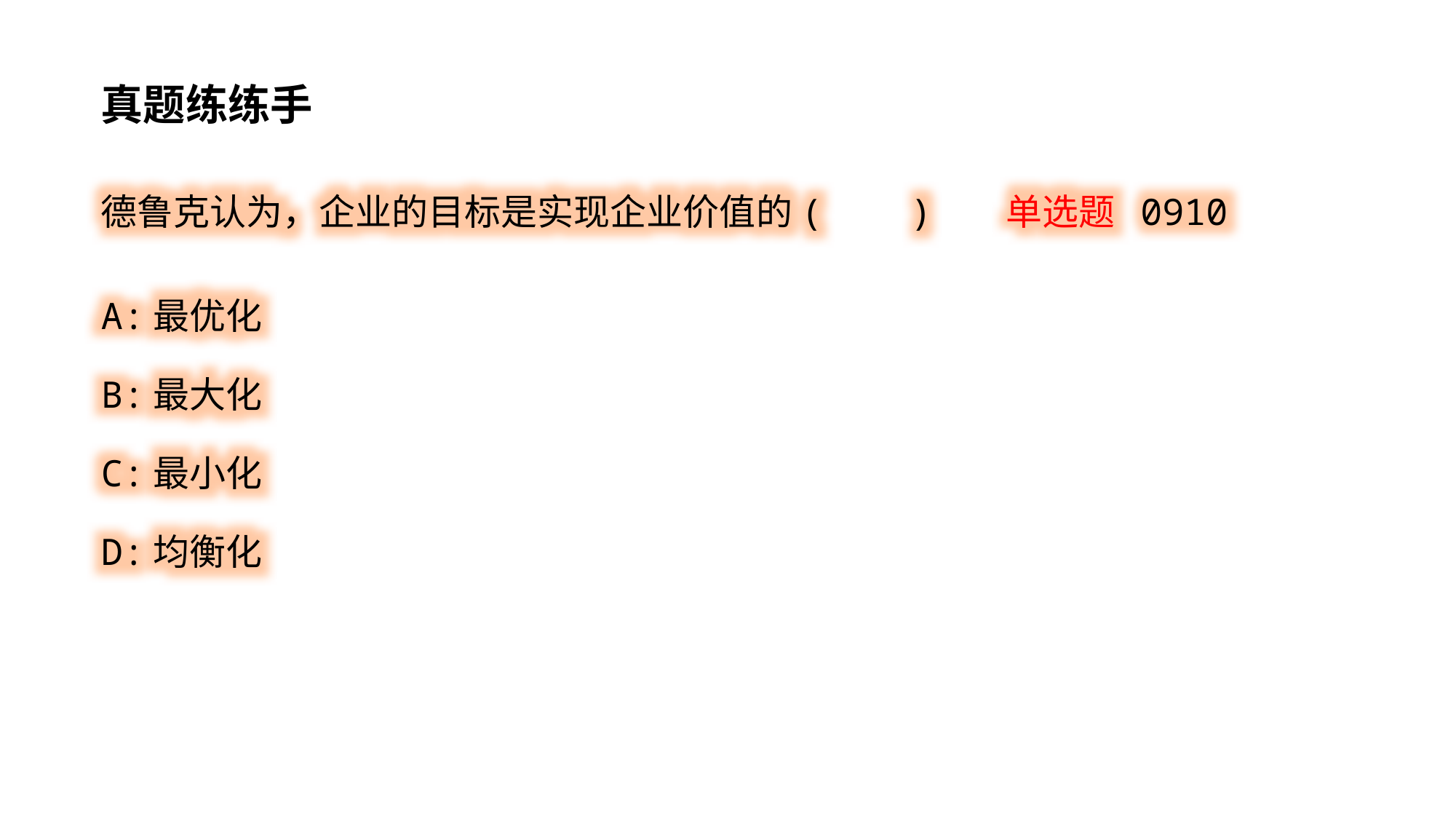

真题练练手
德鲁克认为，企业的目标是实现企业价值的(    )   单选题  0910

A:最优化

B:最大化

C:最小化

D:均衡化